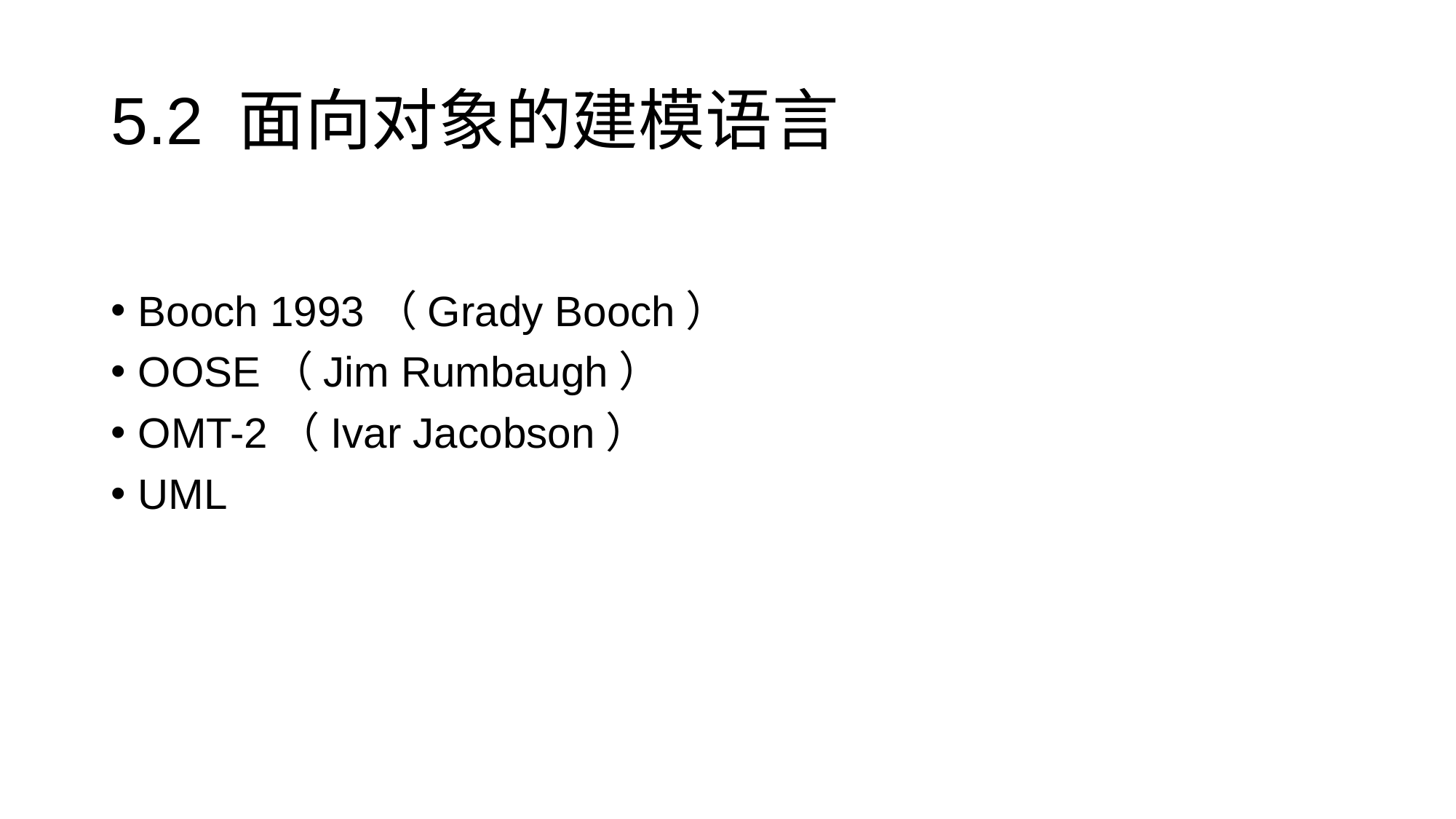

# 5.2 面向对象的建模语言

Booch 1993（Grady Booch）
OOSE（Jim Rumbaugh）
OMT-2（Ivar Jacobson）
UML